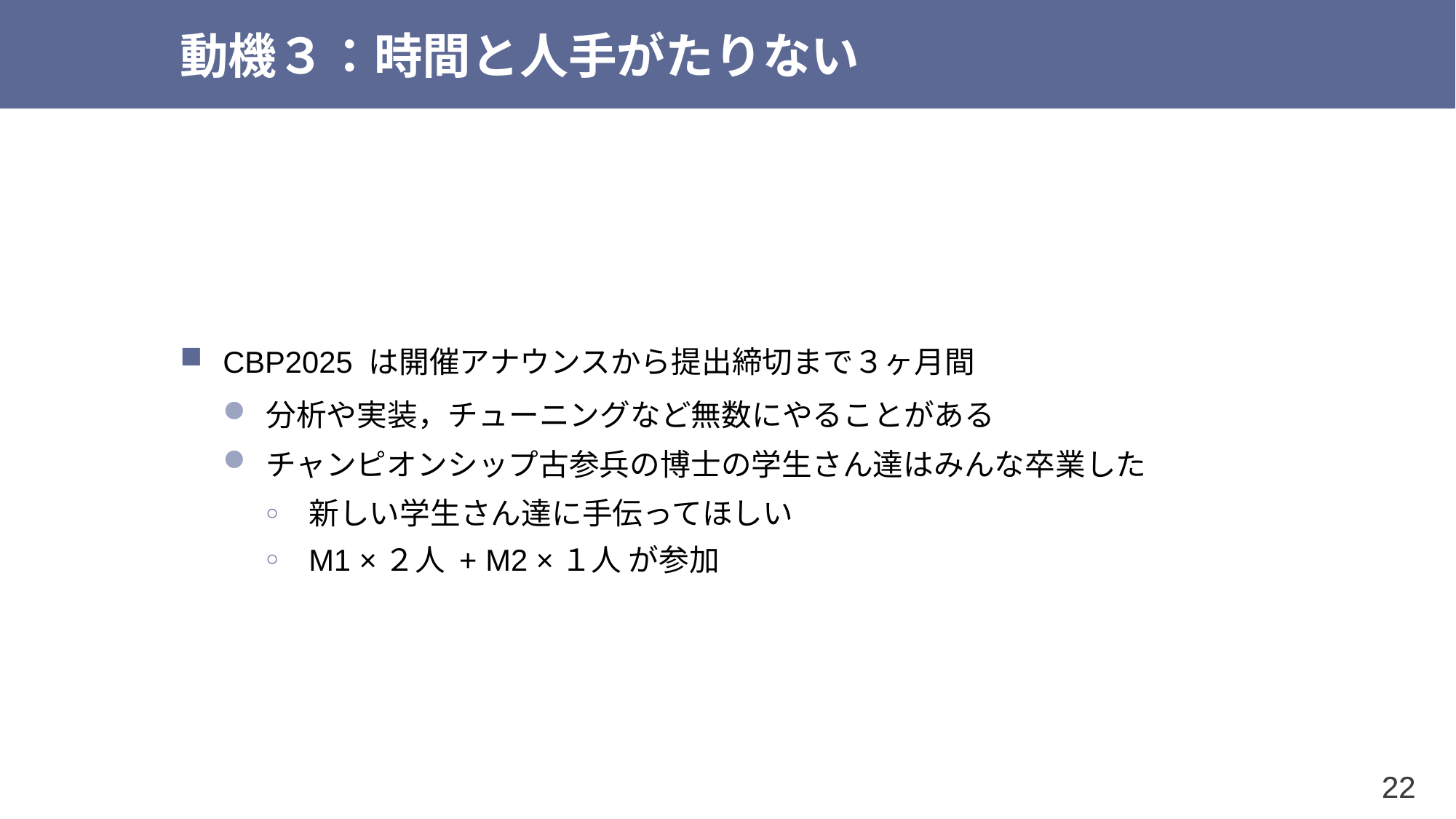

# 動機３：時間と人手がたりない
CBP2025 は開催アナウンスから提出締切まで３ヶ月間
分析や実装，チューニングなど無数にやることがある
チャンピオンシップ古参兵の博士の学生さん達はみんな卒業した
新しい学生さん達に手伝ってほしい
M1 ×２人 + M2 ×１人 が参加